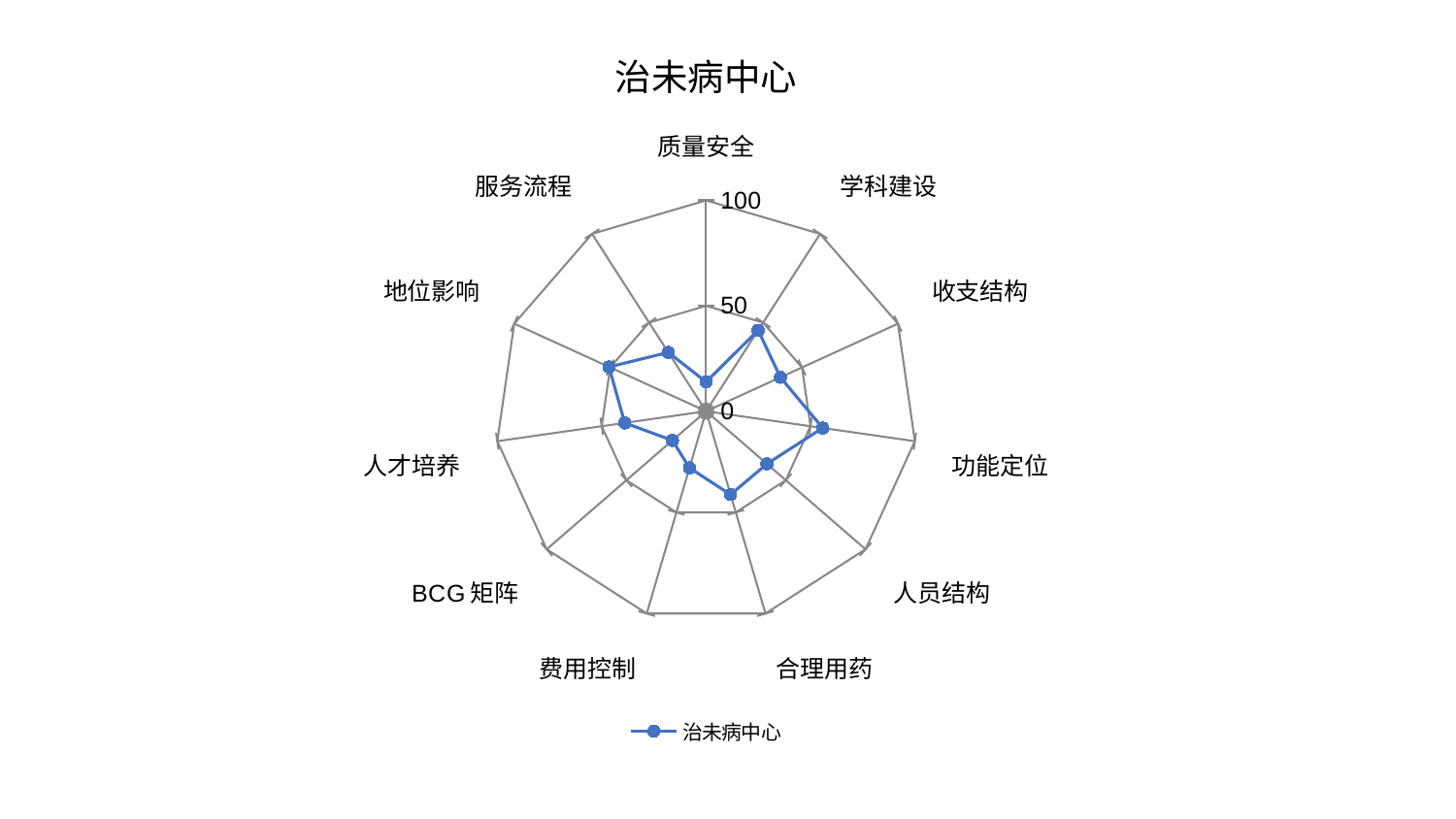

### Chart: 治未病中心

| Category | 治未病中心 |
|---|---|
| 质量安全 | 13.934770165557433 |
| 学科建设 | 45.65190444554157 |
| 收支结构 | 38.72789884101734 |
| 功能定位 | 55.860591693268944 |
| 人员结构 | 38.146734311157 |
| 合理用药 | 41.215992324376245 |
| 费用控制 | 28.000756165466274 |
| BCG矩阵 | 21.138740432320134 |
| 人才培养 | 38.95730614381619 |
| 地位影响 | 50.62872542377399 |
| 服务流程 | 33.170528534961704 |
119